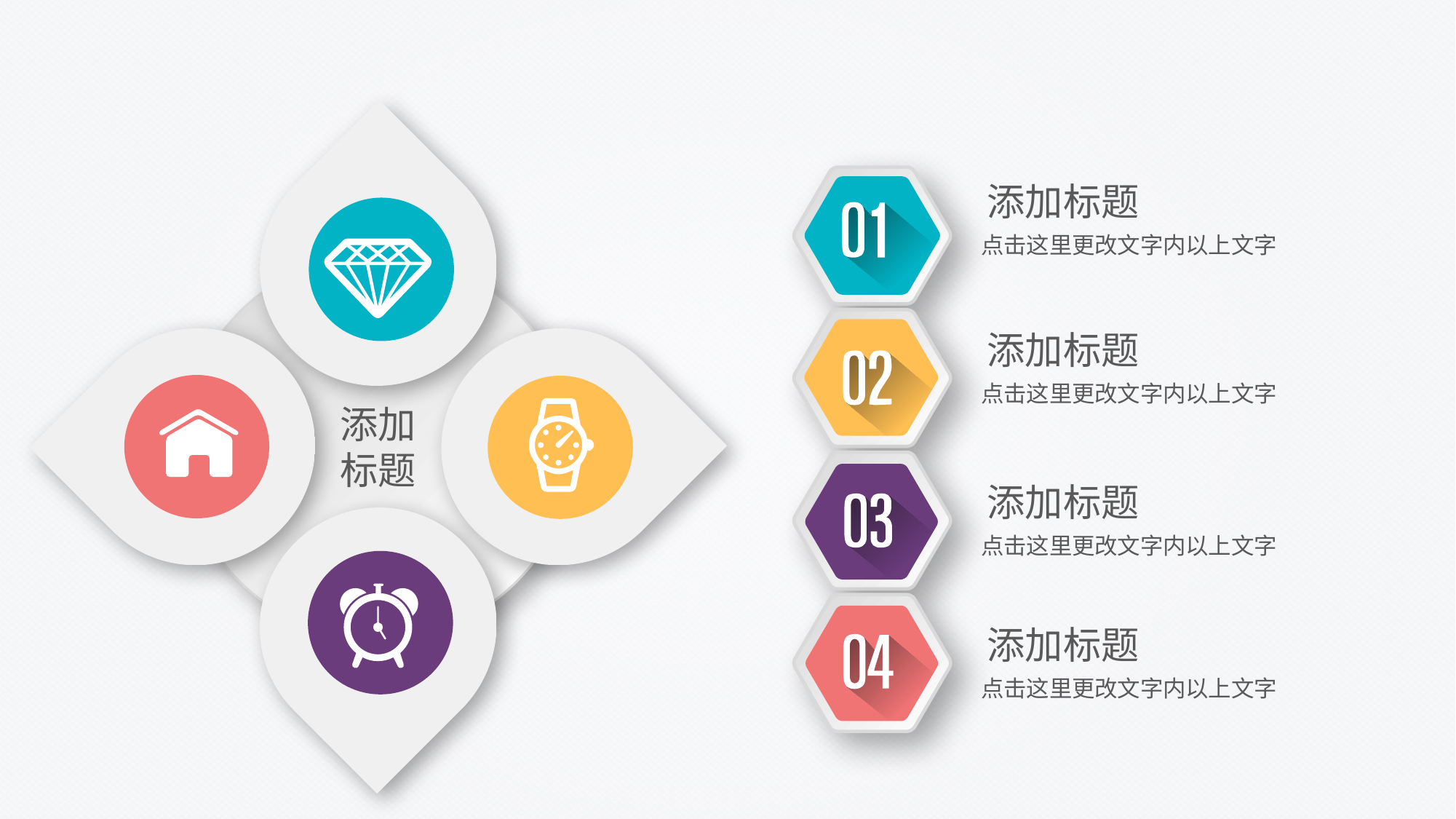

添加标题
点击这里更改文字内以上文字

添加
标题

添加标题

点击这里更改文字内以上文字

添加标题

点击这里更改文字内以上文字

添加标题
点击这里更改文字内以上文字